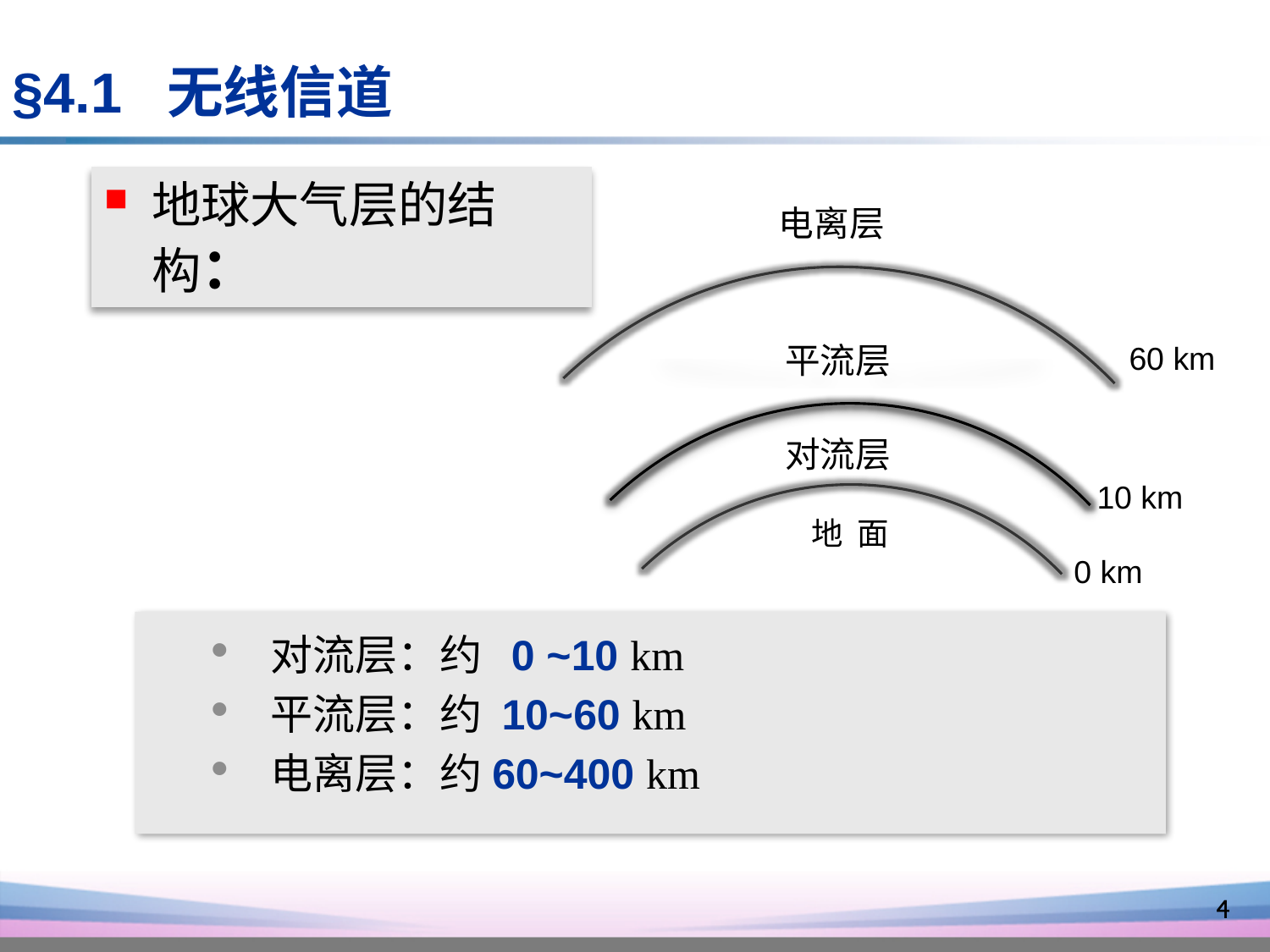

§4.1  无线信道
地球大气层的结构：

地  面

电离层
平流层
60 km
对流层
10 km
0 km
 对流层：约  0 ~10 km
 平流层：约 10~60 km
 电离层：约60~400 km
4